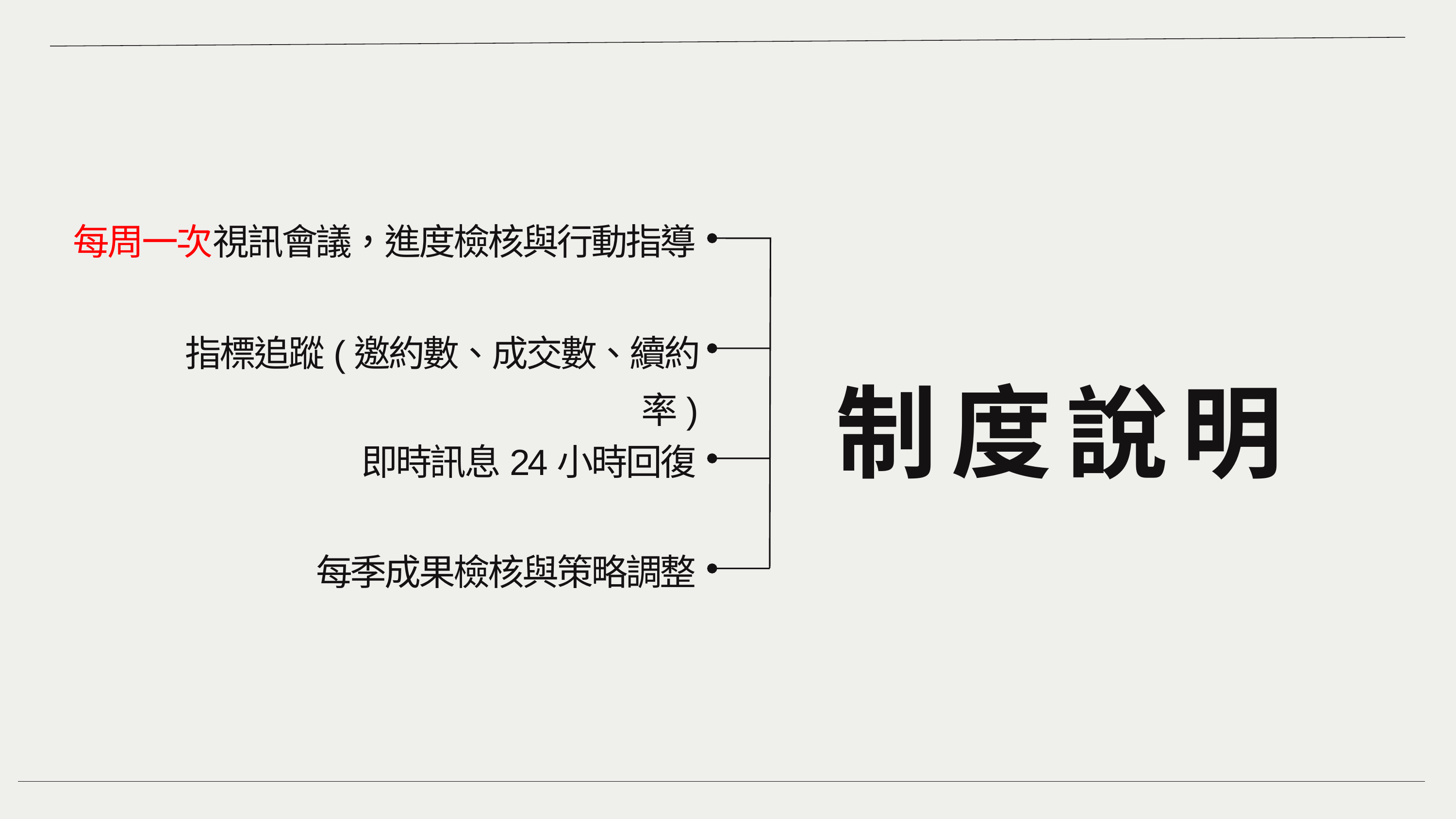

每周一次視訊會議，進度檢核與行動指導

制 度 說 明
指標追蹤(邀約數、成交數、續約率)

即時訊息24小時回復

每季成果檢核與策略調整